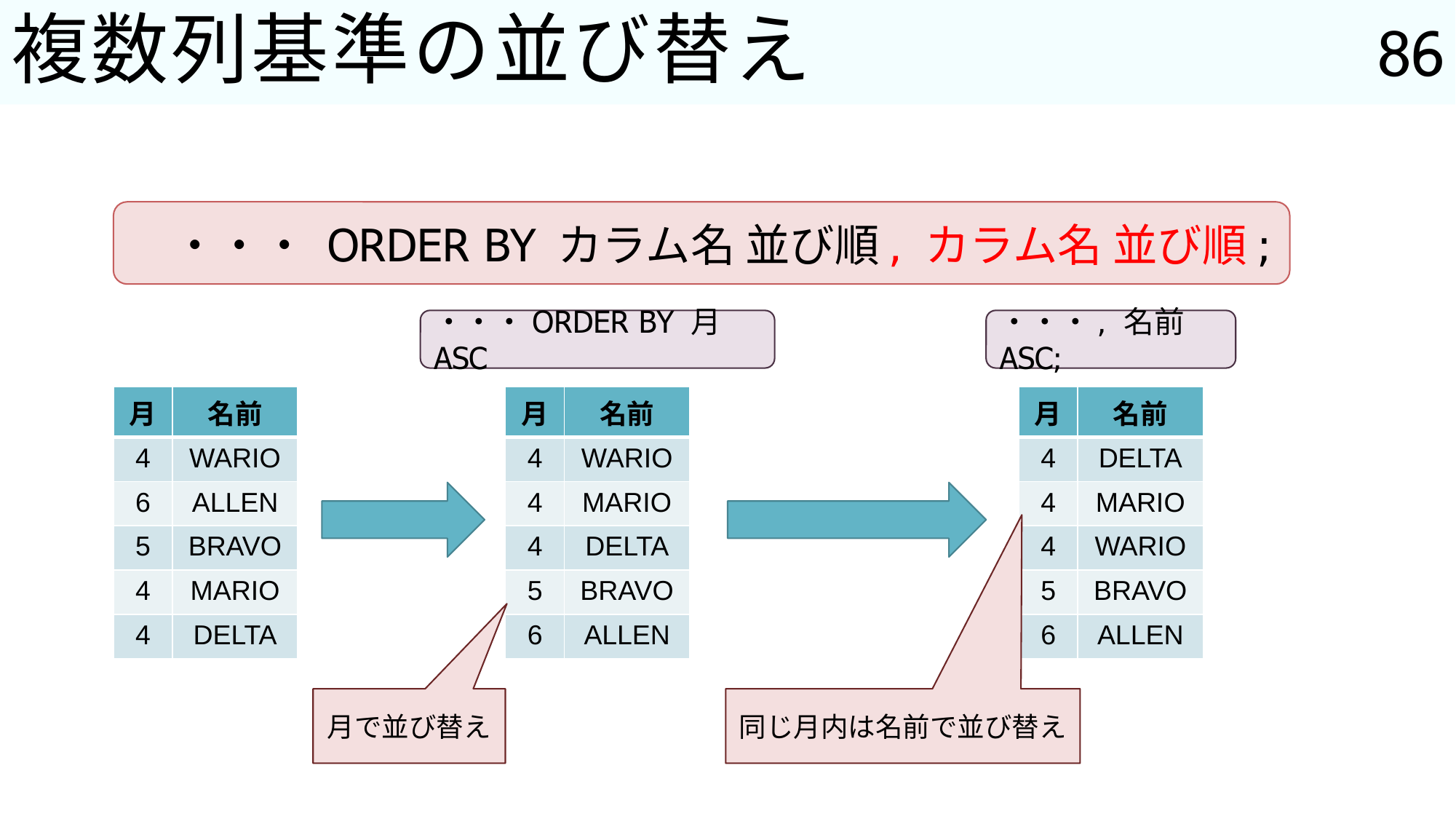

86
# 複数列基準の並び替え

・・・ ORDER BY カラム名 並び順, カラム名 並び順;
・・・ORDER BY 月 ASC
・・・, 名前 ASC;
| 月 | 名前 |
| --- | --- |
| 4 | WARIO |
| 6 | ALLEN |
| 5 | BRAVO |
| 4 | MARIO |
| 4 | DELTA |
| 月 | 名前 |
| --- | --- |
| 4 | WARIO |
| 4 | MARIO |
| 4 | DELTA |
| 5 | BRAVO |
| 6 | ALLEN |
| 月 | 名前 |
| --- | --- |
| 4 | DELTA |
| 4 | MARIO |
| 4 | WARIO |
| 5 | BRAVO |
| 6 | ALLEN |

月で並び替え
同じ月内は名前で並び替え